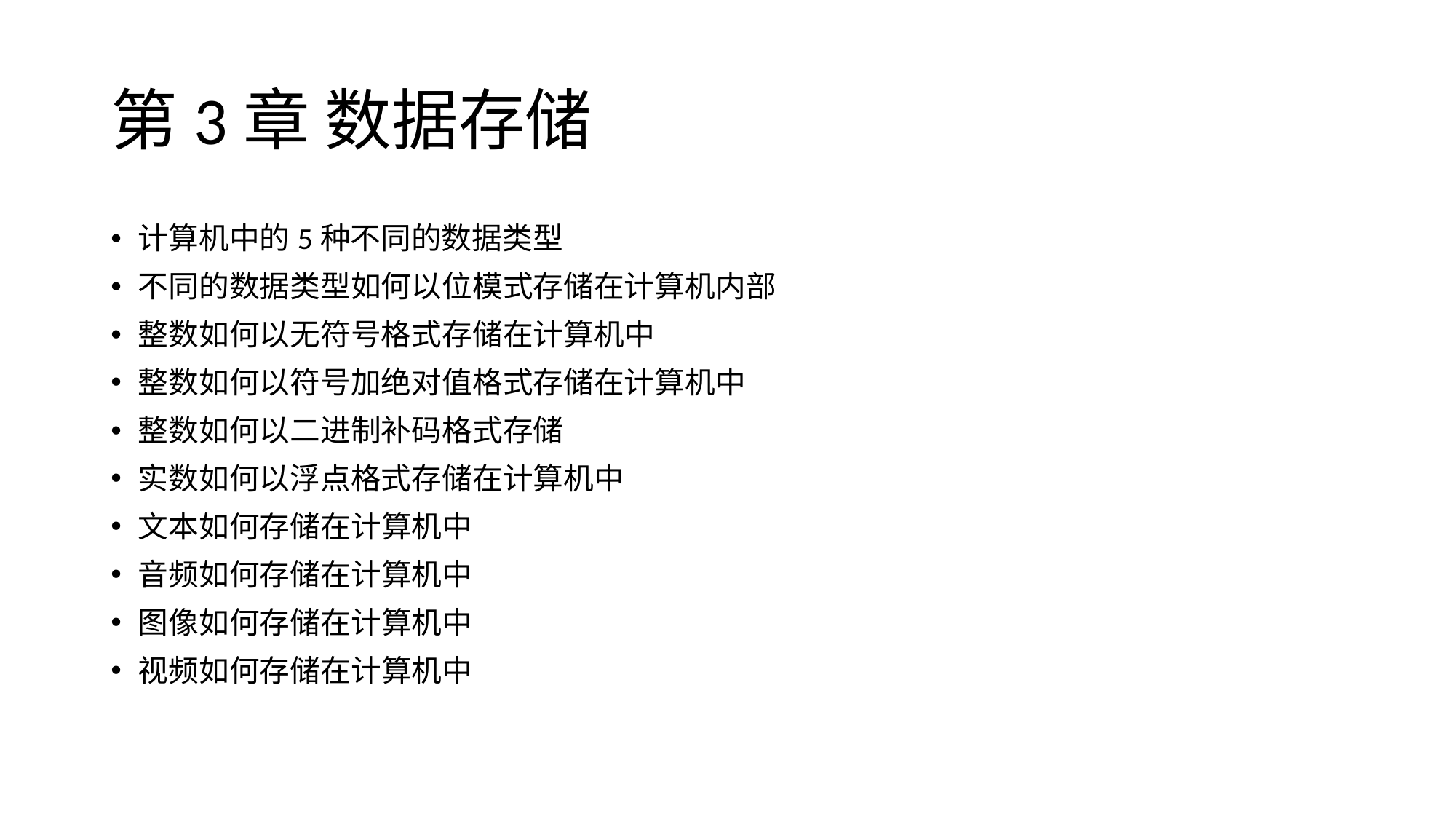

# 第3章 数据存储
计算机中的5种不同的数据类型
不同的数据类型如何以位模式存储在计算机内部
整数如何以无符号格式存储在计算机中
整数如何以符号加绝对值格式存储在计算机中
整数如何以二进制补码格式存储
实数如何以浮点格式存储在计算机中
文本如何存储在计算机中
音频如何存储在计算机中
图像如何存储在计算机中
视频如何存储在计算机中